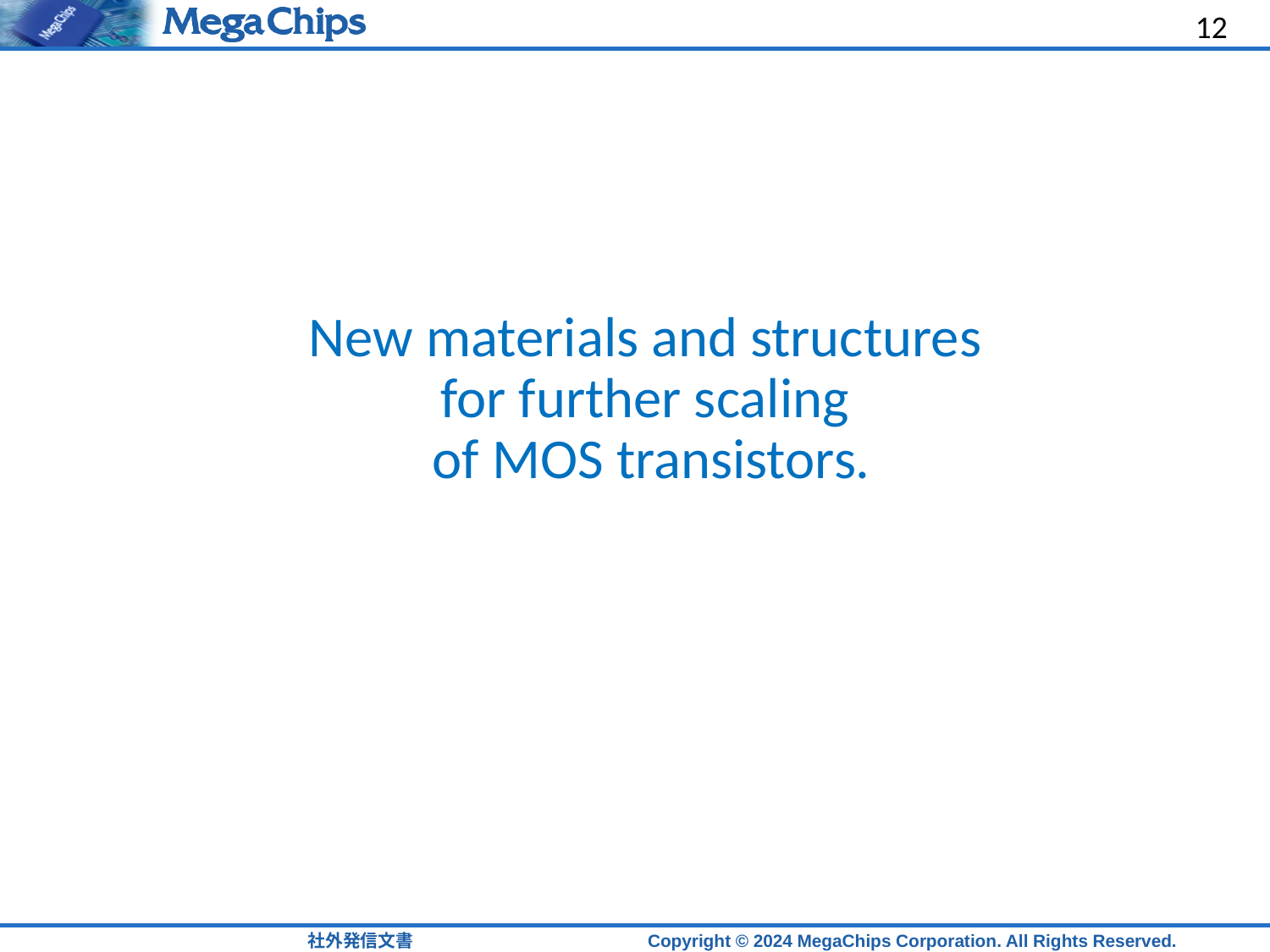

12
# New materials and structures for further scaling of MOS transistors.
社外発信文書